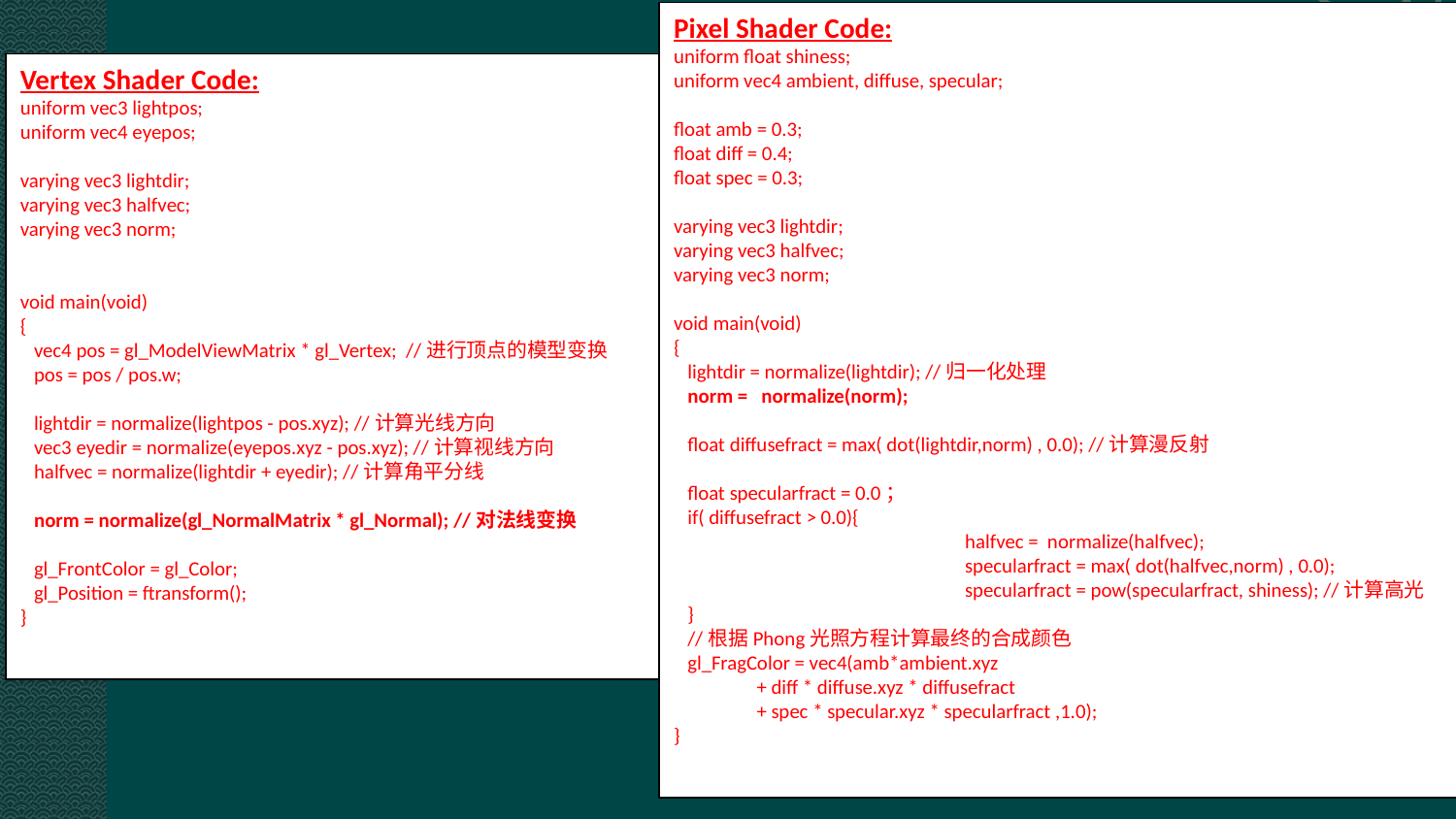

Pixel Shader Code:
uniform float shiness;
uniform vec4 ambient, diffuse, specular;

float amb = 0.3;
float diff = 0.4;
float spec = 0.3;

varying vec3 lightdir;
varying vec3 halfvec;
varying vec3 norm;

void main(void)
{
   lightdir = normalize(lightdir); //归一化处理
   norm =   normalize(norm);

   float diffusefract = max( dot(lightdir,norm) , 0.0); //计算漫反射

   float specularfract = 0.0；
   if( diffusefract > 0.0){
   		halfvec =  normalize(halfvec);
   		specularfract = max( dot(halfvec,norm) , 0.0);
   		specularfract = pow(specularfract, shiness); //计算高光
   }
   //根据Phong光照方程计算最终的合成颜色
   gl_FragColor = vec4(amb*ambient.xyz
                  + diff * diffuse.xyz * diffusefract
                  + spec * specular.xyz * specularfract ,1.0);
}

#
Vertex Shader Code:
uniform vec3 lightpos;
uniform vec4 eyepos;

varying vec3 lightdir;
varying vec3 halfvec;
varying vec3 norm;

void main(void)
{
   vec4 pos = gl_ModelViewMatrix * gl_Vertex;  //进行顶点的模型变换
   pos = pos / pos.w;

   lightdir = normalize(lightpos - pos.xyz); //计算光线方向
   vec3 eyedir = normalize(eyepos.xyz - pos.xyz); //计算视线方向
   halfvec = normalize(lightdir + eyedir); //计算角平分线

   norm = normalize(gl_NormalMatrix * gl_Normal); //对法线变换

   gl_FrontColor = gl_Color;
   gl_Position = ftransform();
}